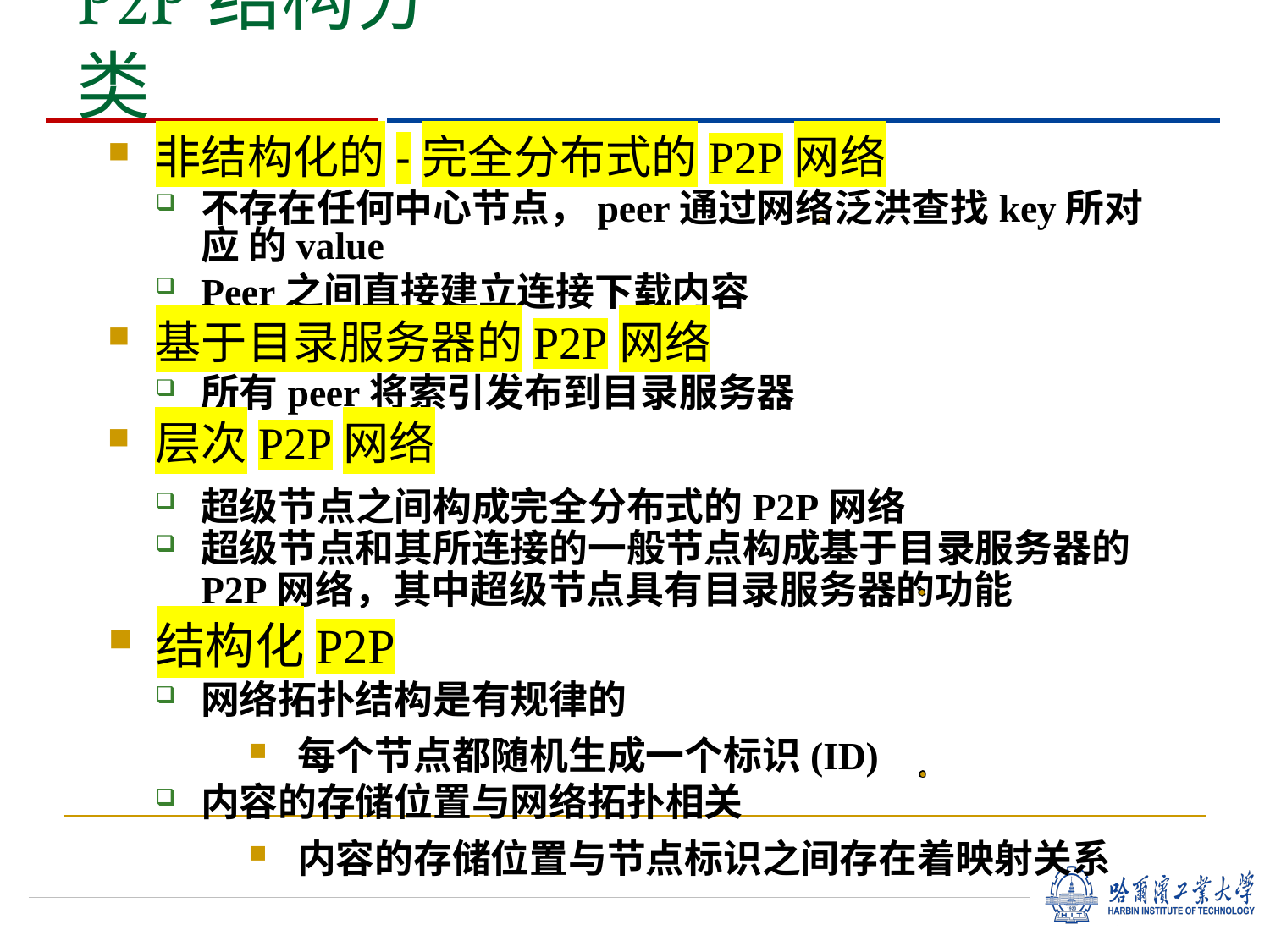

# P2P结构分类
非结构化的-完全分布式的P2P网络
不存在任何中心节点，peer通过网络泛洪查找key所对应 的value
Peer之间直接建立连接下载内容

基于目录服务器的P2P网络
所有peer将索引发布到目录服务器上
层次P2P网络
超级节点之间构成完全分布式的P2P网络
超级节点和其所连接的一般节点构成基于目录服务器的
P2P网络，其中超级节点具有目录服务器的功能

结构化P2P
网络拓扑结构是有规律的
每个节点都随机生成一个标识(ID)
内容的存储位置与网络拓扑相关
内容的存储位置与节点标识之间存在着映射关系

57